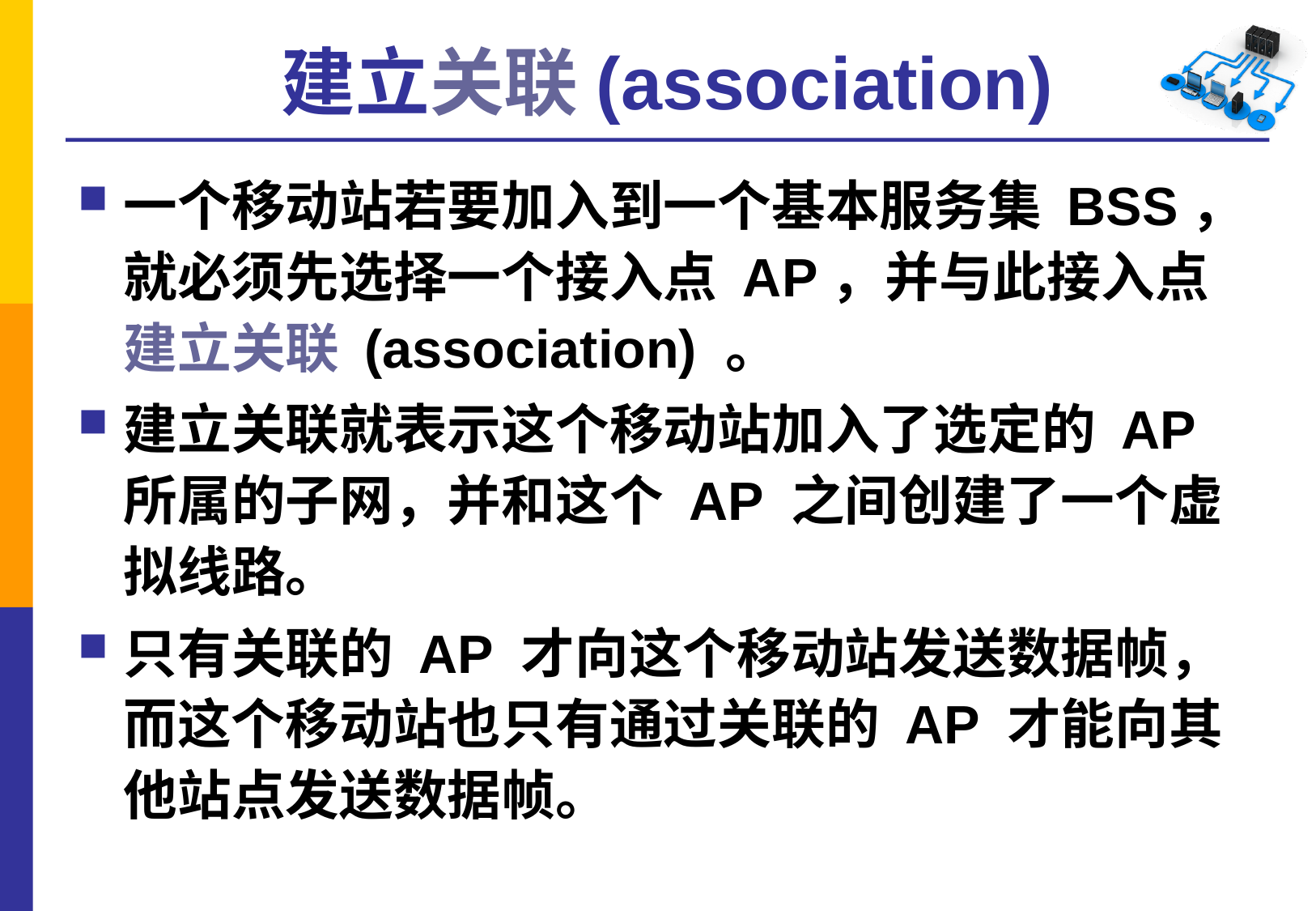

# 建立关联(association)
一个移动站若要加入到一个基本服务集 BSS，就必须先选择一个接入点 AP，并与此接入点建立关联 (association) 。
建立关联就表示这个移动站加入了选定的 AP 所属的子网，并和这个 AP 之间创建了一个虚拟线路。
只有关联的 AP 才向这个移动站发送数据帧，而这个移动站也只有通过关联的 AP 才能向其他站点发送数据帧。